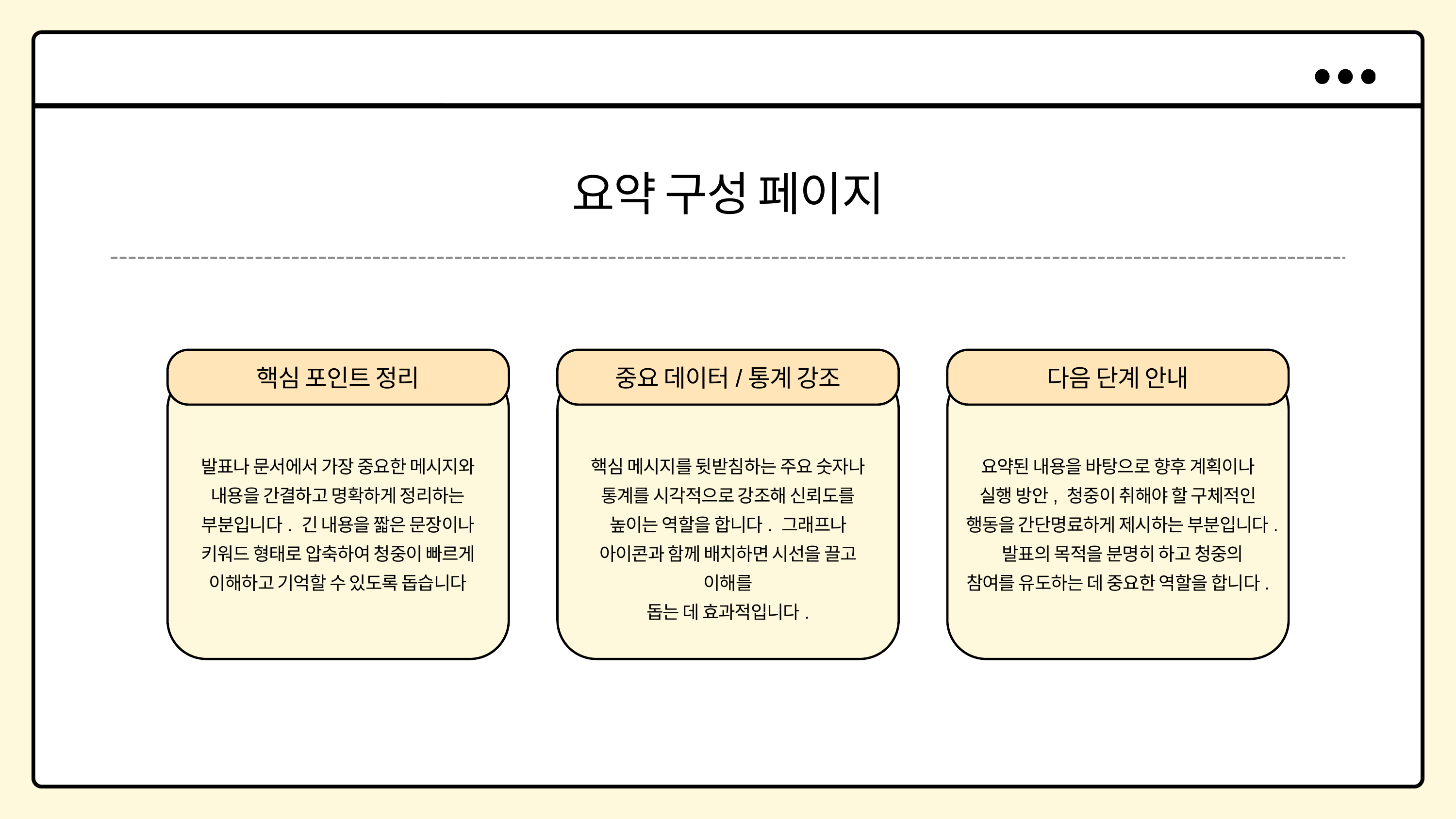

요약 구성 페이지

핵심 포인트 정리
중요 데이터/통계 강조
다음 단계 안내

발표나 문서에서 가장 중요한 메시지와
내용을 간결하고 명확하게 정리하는
부분입니다. 긴 내용을 짧은 문장이나
키워드 형태로 압축하여 청중이 빠르게
이해하고 기억할 수 있도록 돕습니다
핵심 메시지를 뒷받침하는 주요 숫자나
통계를 시각적으로 강조해 신뢰도를
높이는 역할을 합니다. 그래프나 아이콘과 함께 배치하면 시선을 끌고 이해를
돕는 데 효과적입니다.
요약된 내용을 바탕으로 향후 계획이나
실행 방안, 청중이 취해야 할 구체적인
행동을 간단명료하게 제시하는 부분입니다. 발표의 목적을 분명히 하고 청중의
참여를 유도하는 데 중요한 역할을 합니다.